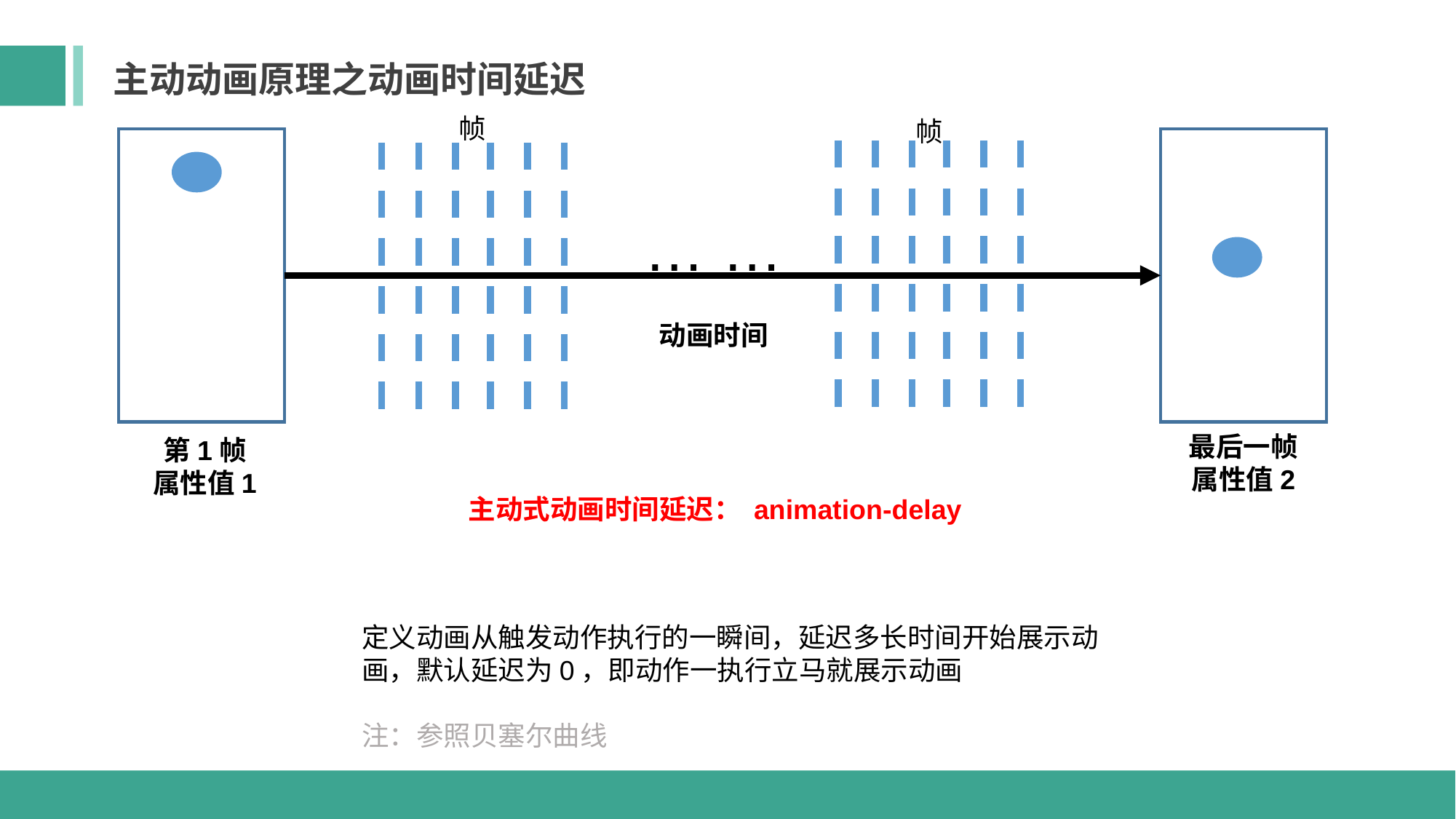

主动动画原理之动画时间延迟
帧
帧

… …

最后一帧
属性值2
第1帧
属性值1
动画时间
主动式动画时间延迟： animation-delay
定义动画从触发动作执行的一瞬间，延迟多长时间开始展示动画，默认延迟为0，即动作一执行立马就展示动画

注：参照贝塞尔曲线